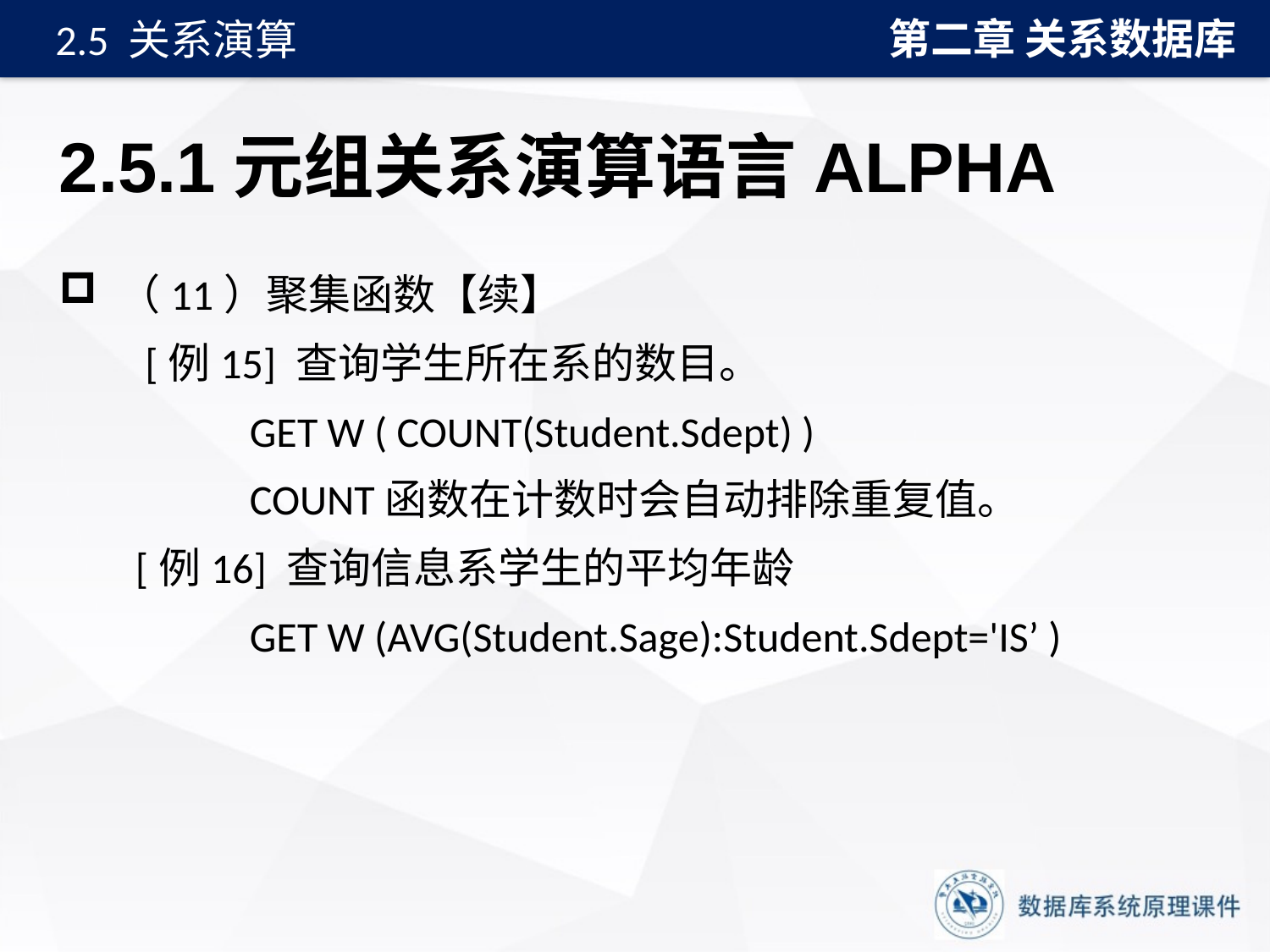

第二章 关系数据库
2.5 关系演算
# 2.5.1元组关系演算语言ALPHA
 （11）聚集函数【续】
         [例15] 查询学生所在系的数目。
                    GET W ( COUNT(Student.Sdept) )
                    COUNT函数在计数时会自动排除重复值。
        [例16] 查询信息系学生的平均年龄
                    GET W (AVG(Student.Sage):Student.Sdept='IS’ )